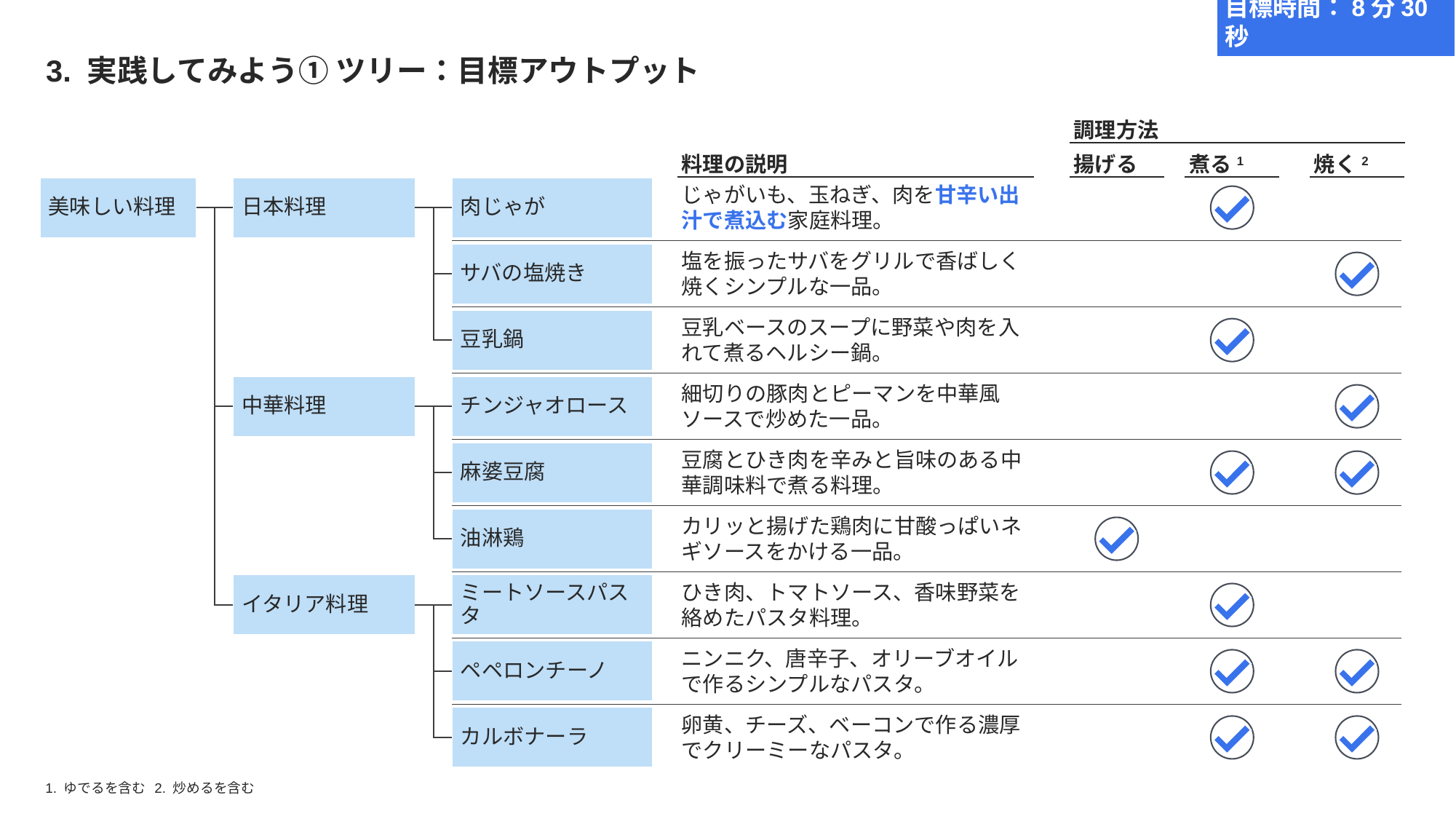

目標時間：8分30秒

# 3. 実践してみよう① ツリー：目標アウトプット
調理方法
料理の説明
揚げる
煮る1
焼く2
美味しい料理
日本料理
肉じゃが
じゃがいも、玉ねぎ、肉を甘辛い出汁で煮込む家庭料理。

サバの塩焼き
塩を振ったサバをグリルで香ばしく焼くシンプルな一品。

豆乳鍋
豆乳ベースのスープに野菜や肉を入れて煮るヘルシー鍋。

中華料理
チンジャオロース
細切りの豚肉とピーマンを中華風ソースで炒めた一品。

麻婆豆腐
豆腐とひき肉を辛みと旨味のある中華調味料で煮る料理。

油淋鶏
カリッと揚げた鶏肉に甘酸っぱいネギソースをかける一品。

イタリア料理
ミートソースパスタ
ひき肉、トマトソース、香味野菜を絡めたパスタ料理。

ペペロンチーノ
ニンニク、唐辛子、オリーブオイルで作るシンプルなパスタ。

カルボナーラ
卵黄、チーズ、ベーコンで作る濃厚でクリーミーなパスタ。

1. ゆでるを含む	2. 炒めるを含む